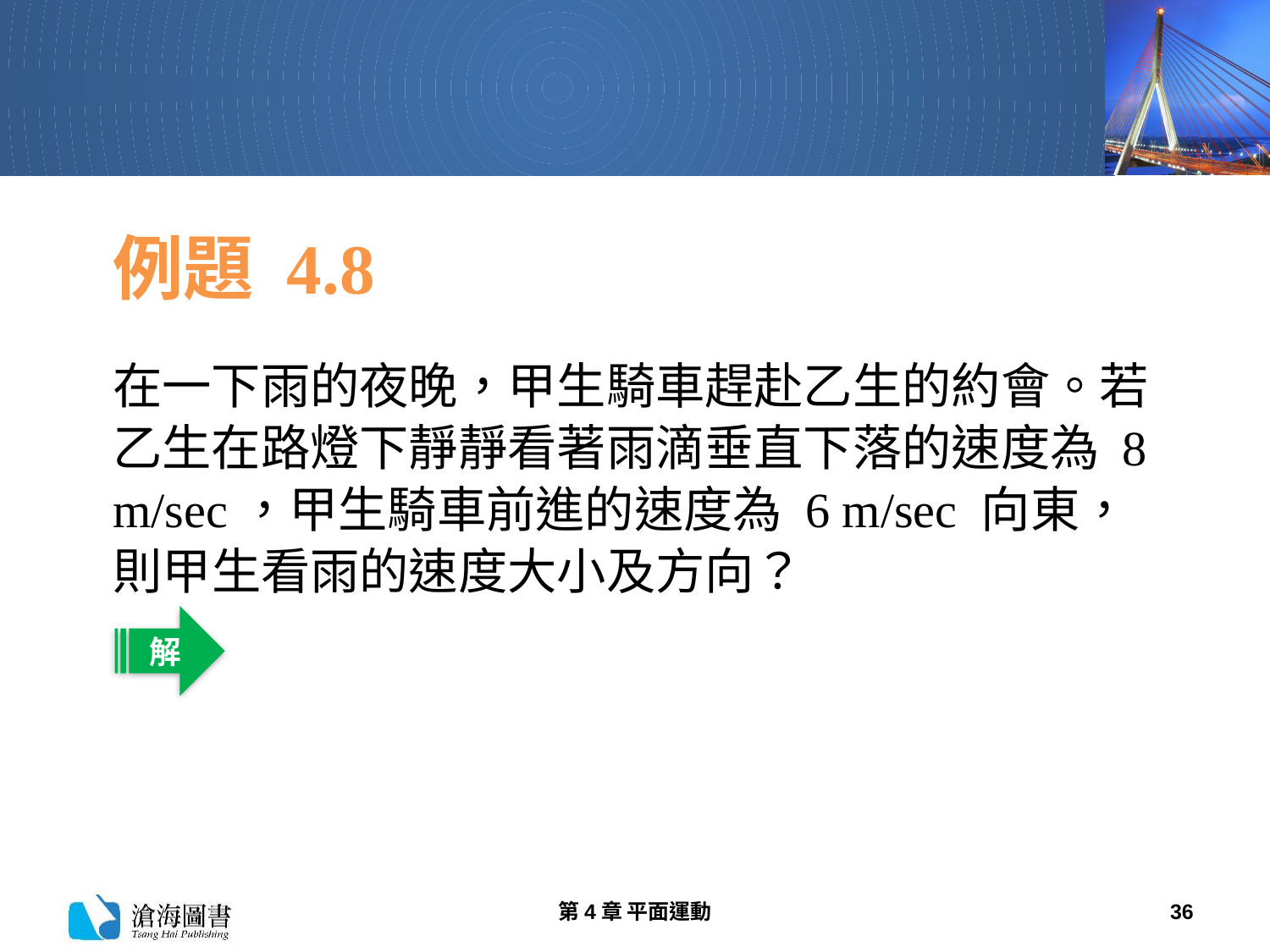

# 例題 4.8
在一下雨的夜晚，甲生騎車趕赴乙生的約會。若乙生在路燈下靜靜看著雨滴垂直下落的速度為 8 m/sec，甲生騎車前進的速度為 6 m/sec 向東，則甲生看雨的速度大小及方向？

解
第4章 平面運動
36